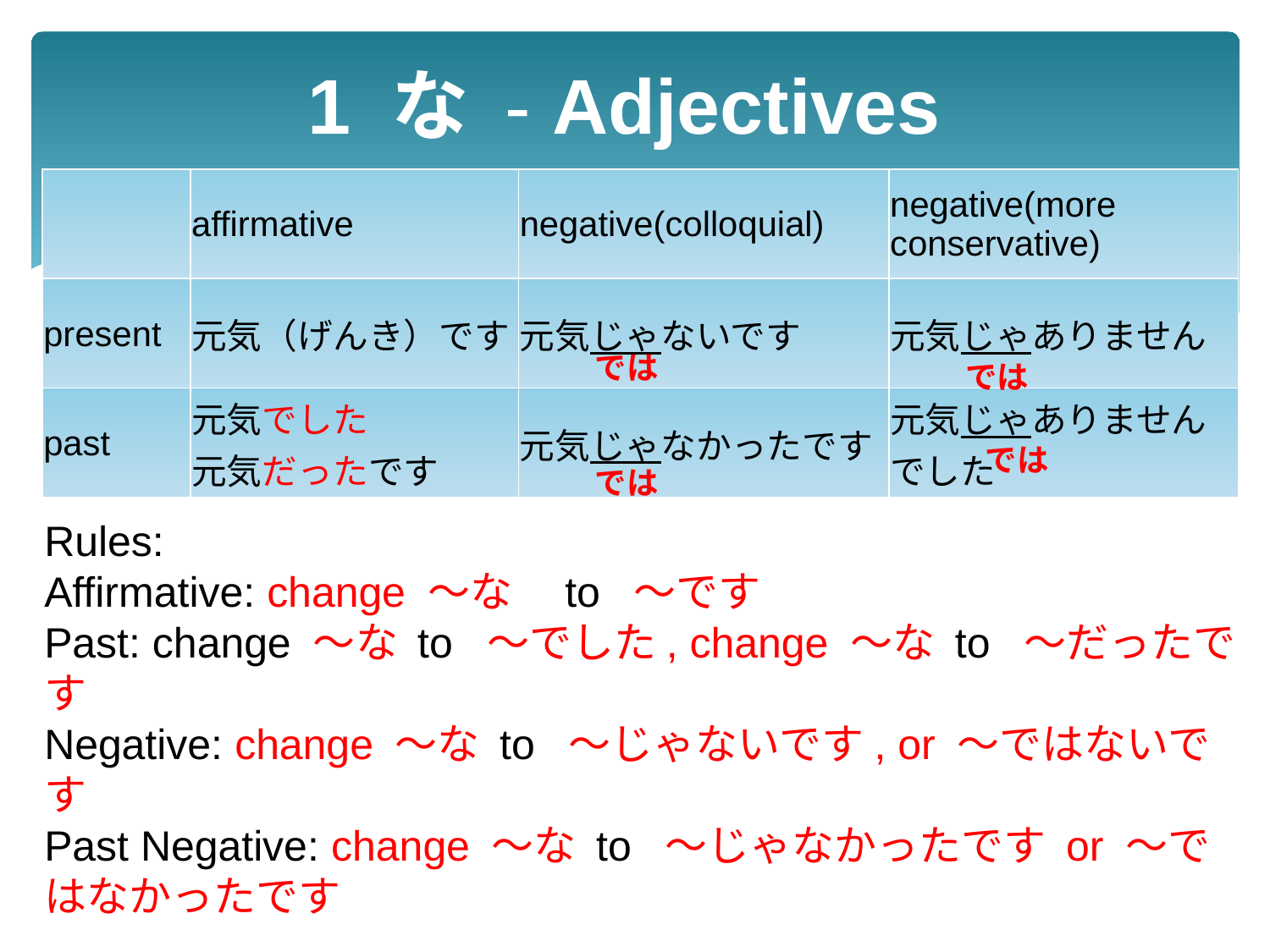

# 1 な - Adjectives
|  | affirmative | negative(colloquial) | negative(more conservative) |
| --- | --- | --- | --- |
| present | 元気（げんき）です | 元気じゃないです | 元気じゃありません |
| past | 元気でした 元気だったです | 元気じゃなかったです | 元気じゃありませんでした |
では
では
では
では
Rules:
Affirmative: change ～な　to  ～です
Past: change ～な to  ～でした, change ～な to  ～だったです
Negative: change ～な to  ～じゃないです, or ～ではないです
Past Negative: change ～な to  ～じゃなかったです or ～ではなかったです